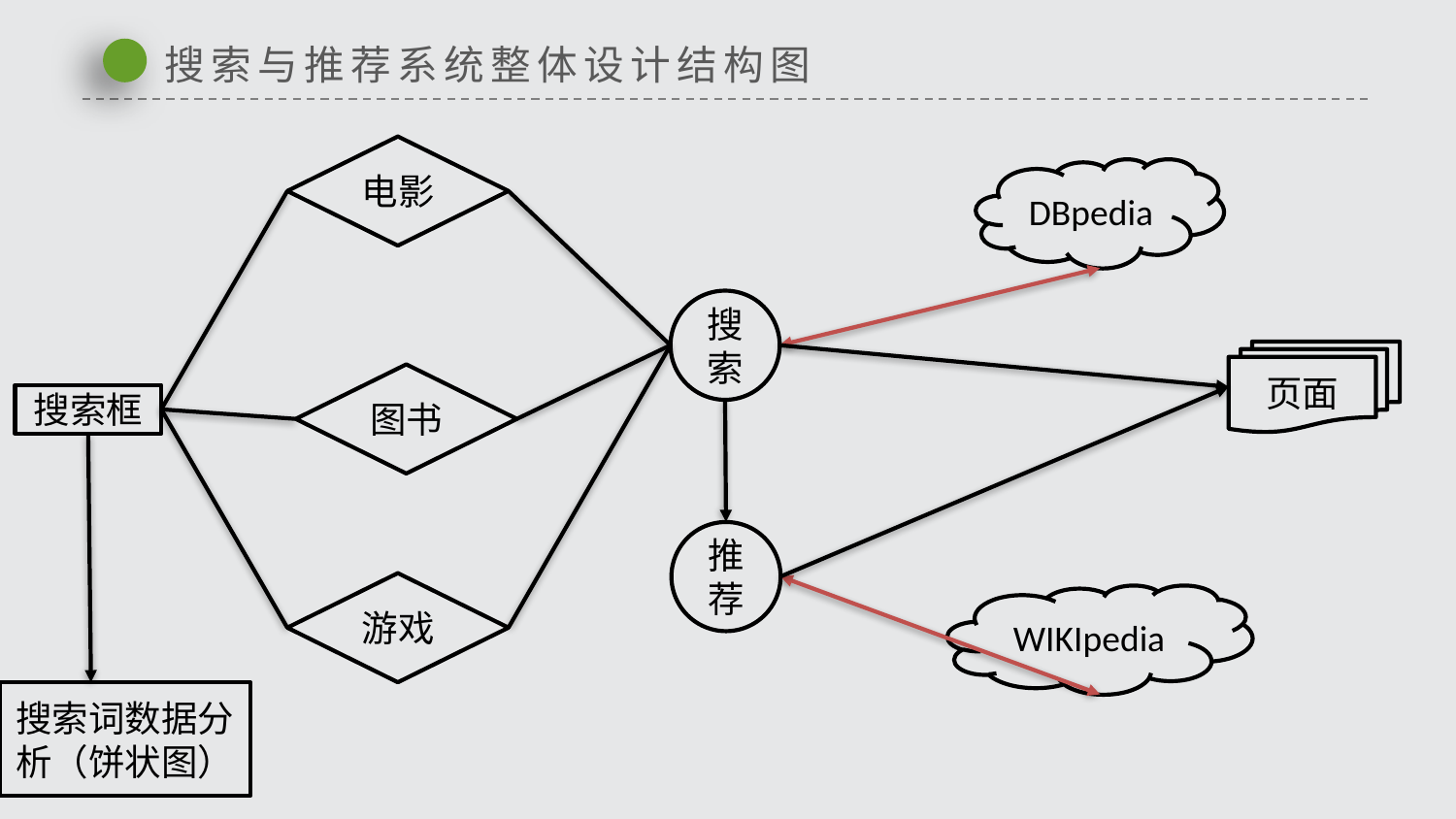

搜索与推荐系统整体设计结构图

电影
DBpedia
搜索
页面
图书
搜索框
推荐
游戏
WIKIpedia
搜索词数据分析（饼状图）
延时符